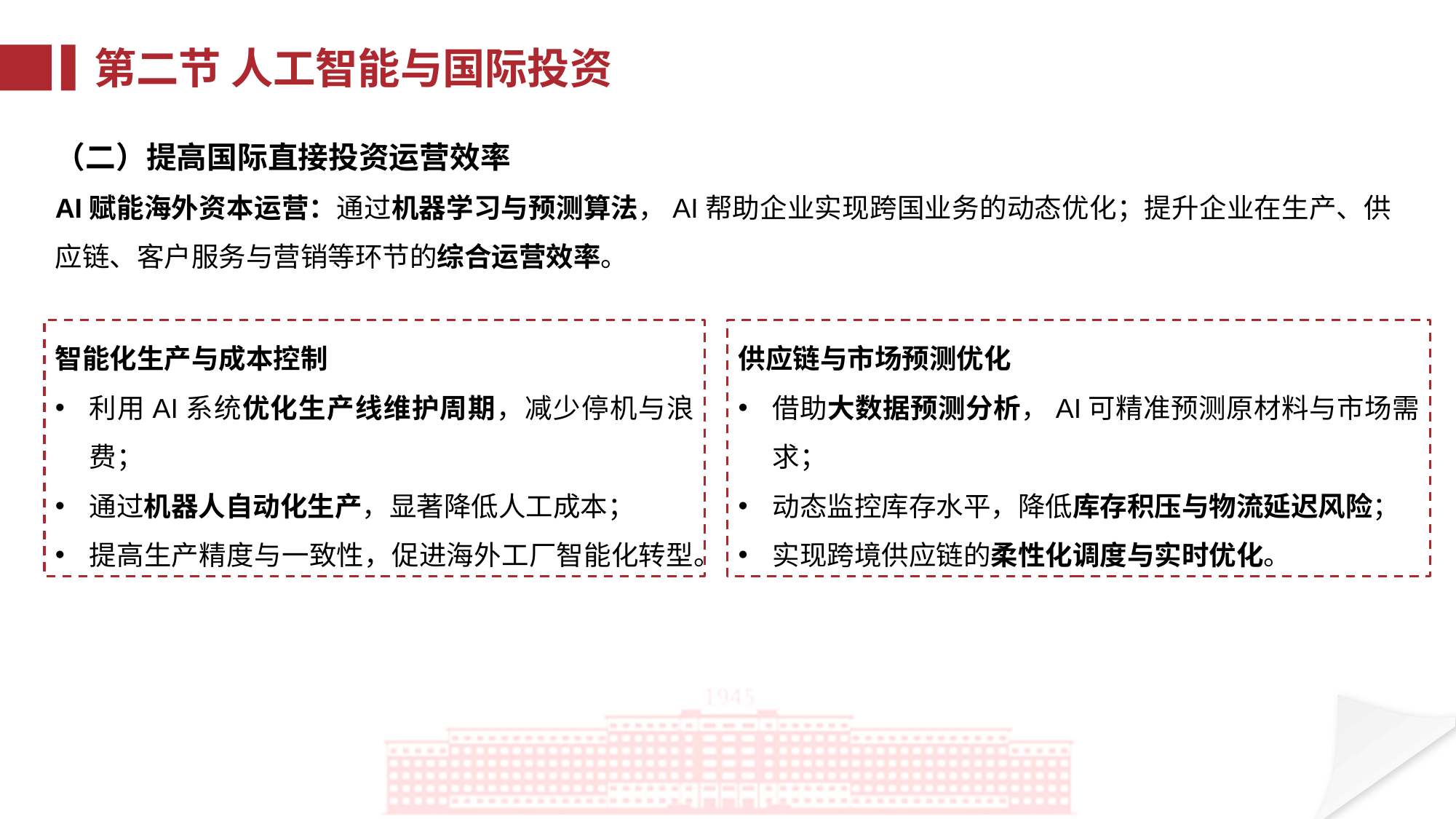

第二节 人工智能与国际投资
（二）提高国际直接投资运营效率
AI赋能海外资本运营：通过机器学习与预测算法，AI帮助企业实现跨国业务的动态优化；提升企业在生产、供应链、客户服务与营销等环节的综合运营效率。
智能化生产与成本控制
利用AI系统优化生产线维护周期，减少停机与浪费；
通过机器人自动化生产，显著降低人工成本；
提高生产精度与一致性，促进海外工厂智能化转型。
供应链与市场预测优化
借助大数据预测分析，AI可精准预测原材料与市场需求；
动态监控库存水平，降低库存积压与物流延迟风险；
实现跨境供应链的柔性化调度与实时优化。